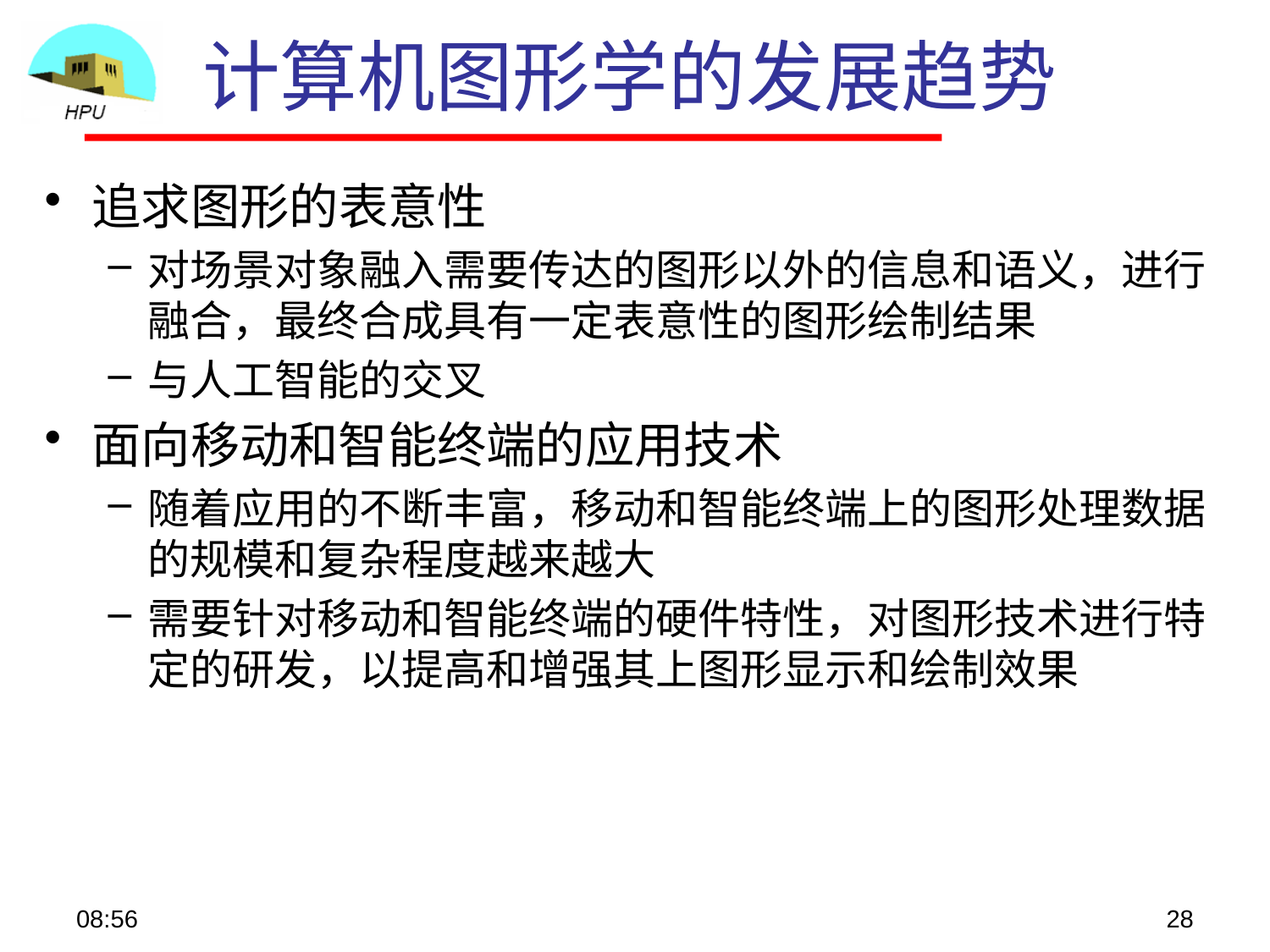

# 计算机图形学的发展趋势
追求图形的表意性
对场景对象融入需要传达的图形以外的信息和语义，进行融合，最终合成具有一定表意性的图形绘制结果
与人工智能的交叉
面向移动和智能终端的应用技术
随着应用的不断丰富，移动和智能终端上的图形处理数据的规模和复杂程度越来越大
需要针对移动和智能终端的硬件特性，对图形技术进行特定的研发，以提高和增强其上图形显示和绘制效果

08:56
28